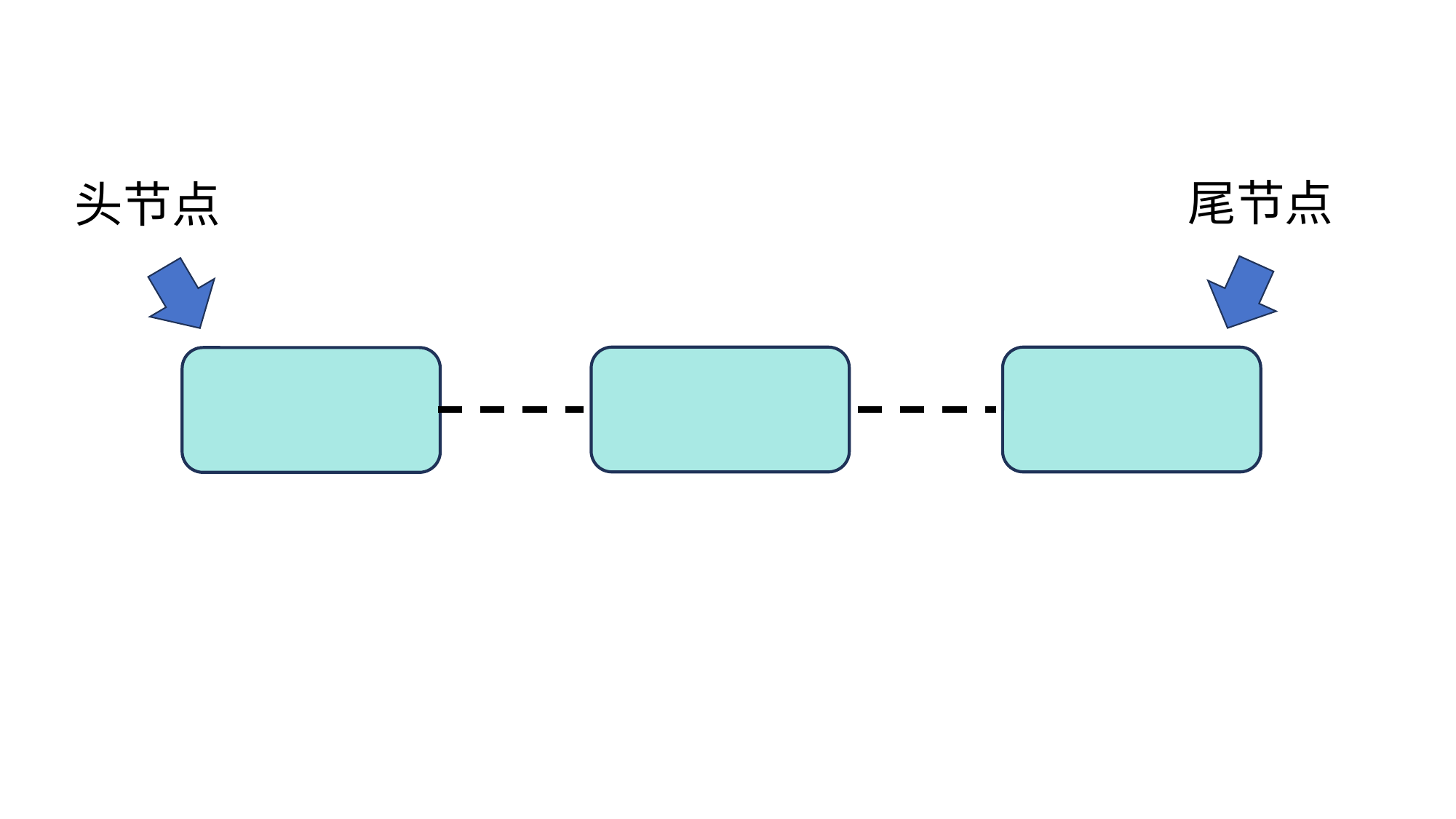

了解完单个节点的情况，我们来看看这个大家族
尾节点
头节点

它们链接起来了，有头有尾的